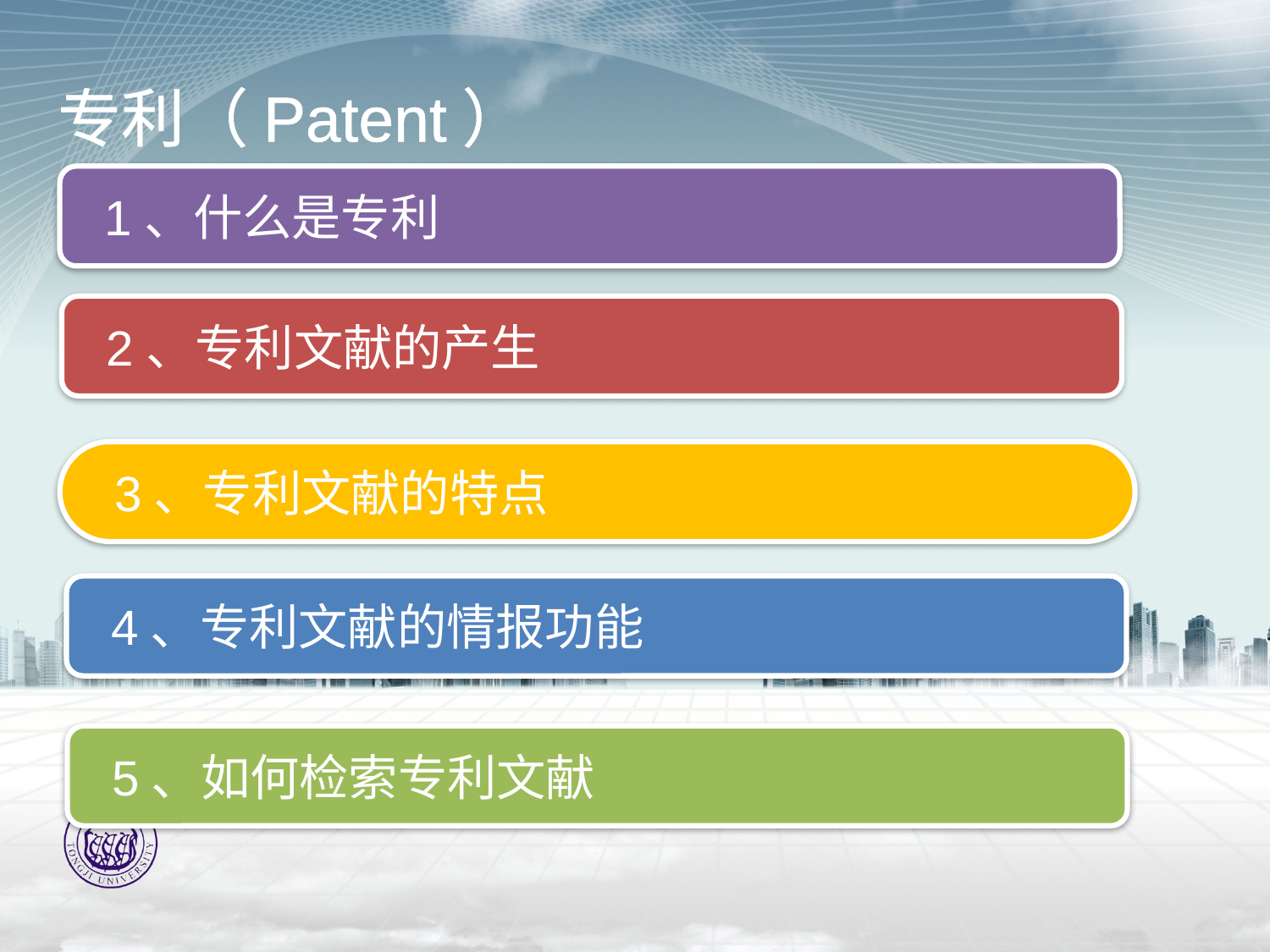

# 专利（Patent）
  1、什么是专利
  2、专利文献的产生
  3、专利文献的特点
  4、专利文献的情报功能
  5、如何检索专利文献